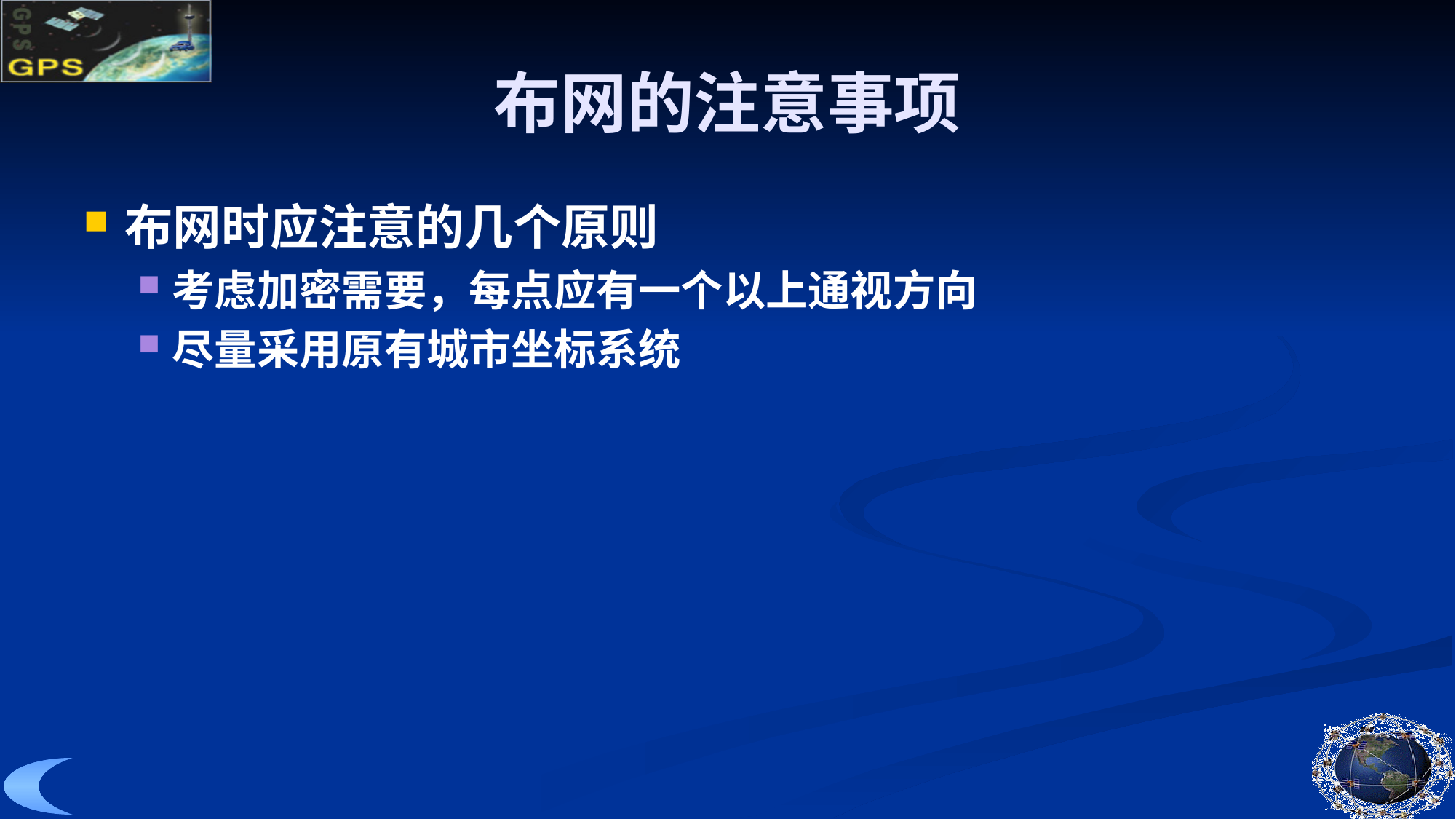

# 布网的注意事项
布网时应注意的几个原则
考虑加密需要，每点应有一个以上通视方向
尽量采用原有城市坐标系统